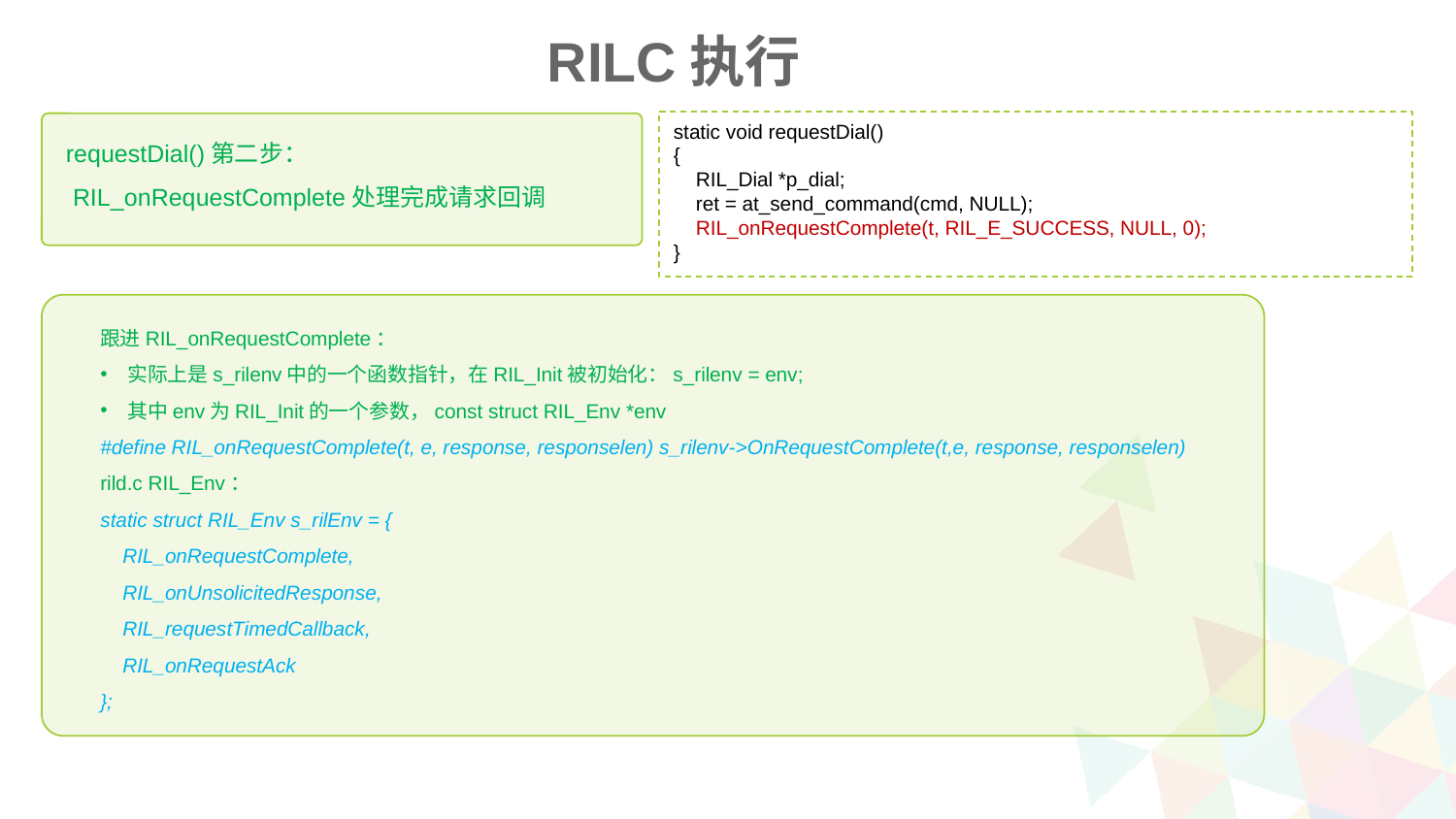

RILC执行
static void requestDial()
{
    RIL_Dial *p_dial;
    ret = at_send_command(cmd, NULL);
    RIL_onRequestComplete(t, RIL_E_SUCCESS, NULL, 0);
}

requestDial()第二步：
 RIL_onRequestComplete处理完成请求回调

跟进RIL_onRequestComplete：
实际上是s_rilenv中的一个函数指针，在RIL_Init被初始化：s_rilenv = env;
其中env为RIL_Init的一个参数，const struct RIL_Env *env
#define RIL_onRequestComplete(t, e, response, responselen) s_rilenv->OnRequestComplete(t,e, response, responselen)
rild.c RIL_Env：
static struct RIL_Env s_rilEnv = {
    RIL_onRequestComplete,
    RIL_onUnsolicitedResponse,
    RIL_requestTimedCallback,
    RIL_onRequestAck
};